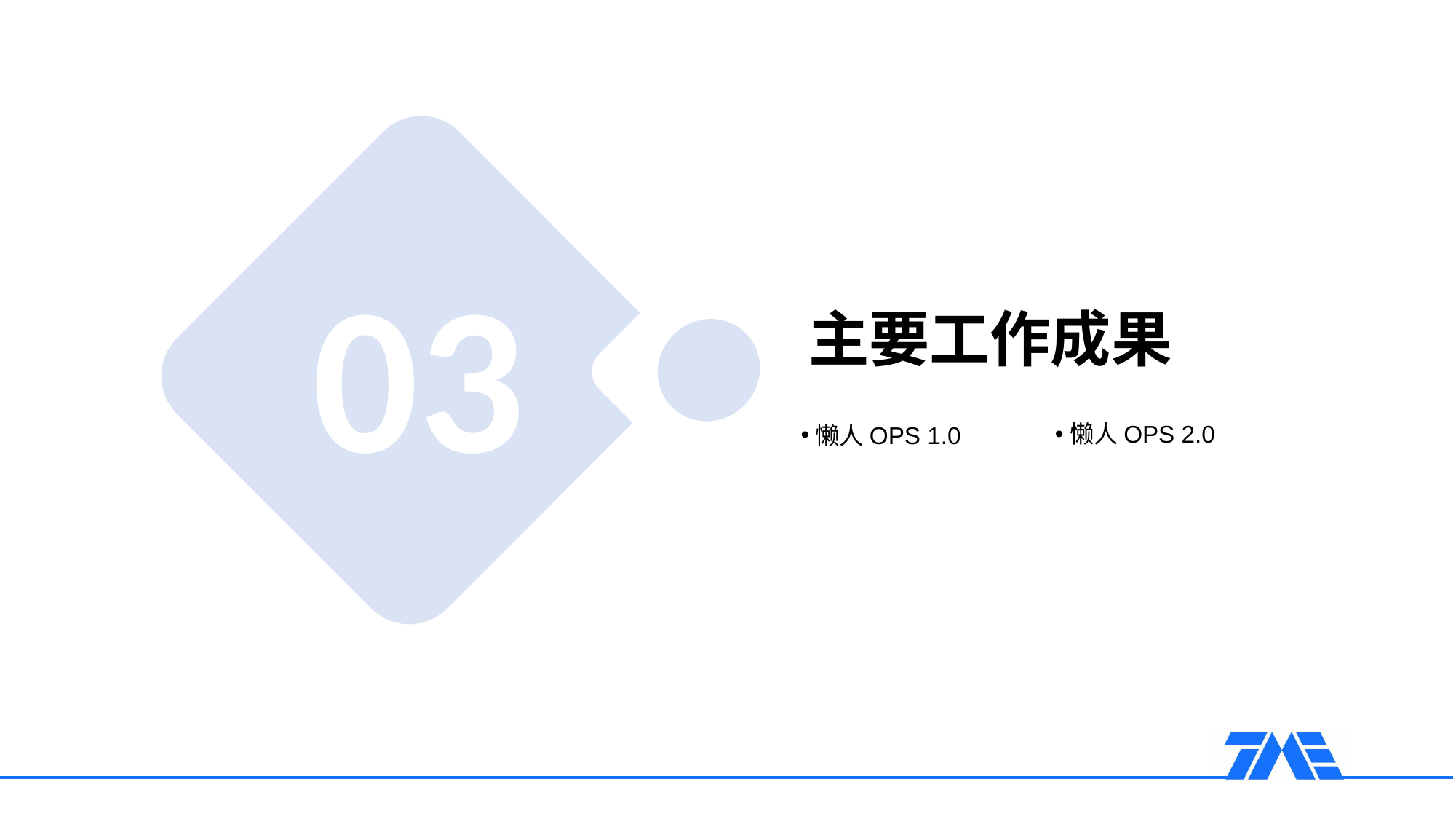

03
主要工作成果
懒人OPS 2.0
懒人OPS 1.0
懒人OPS 2.0
添加相关标题文字